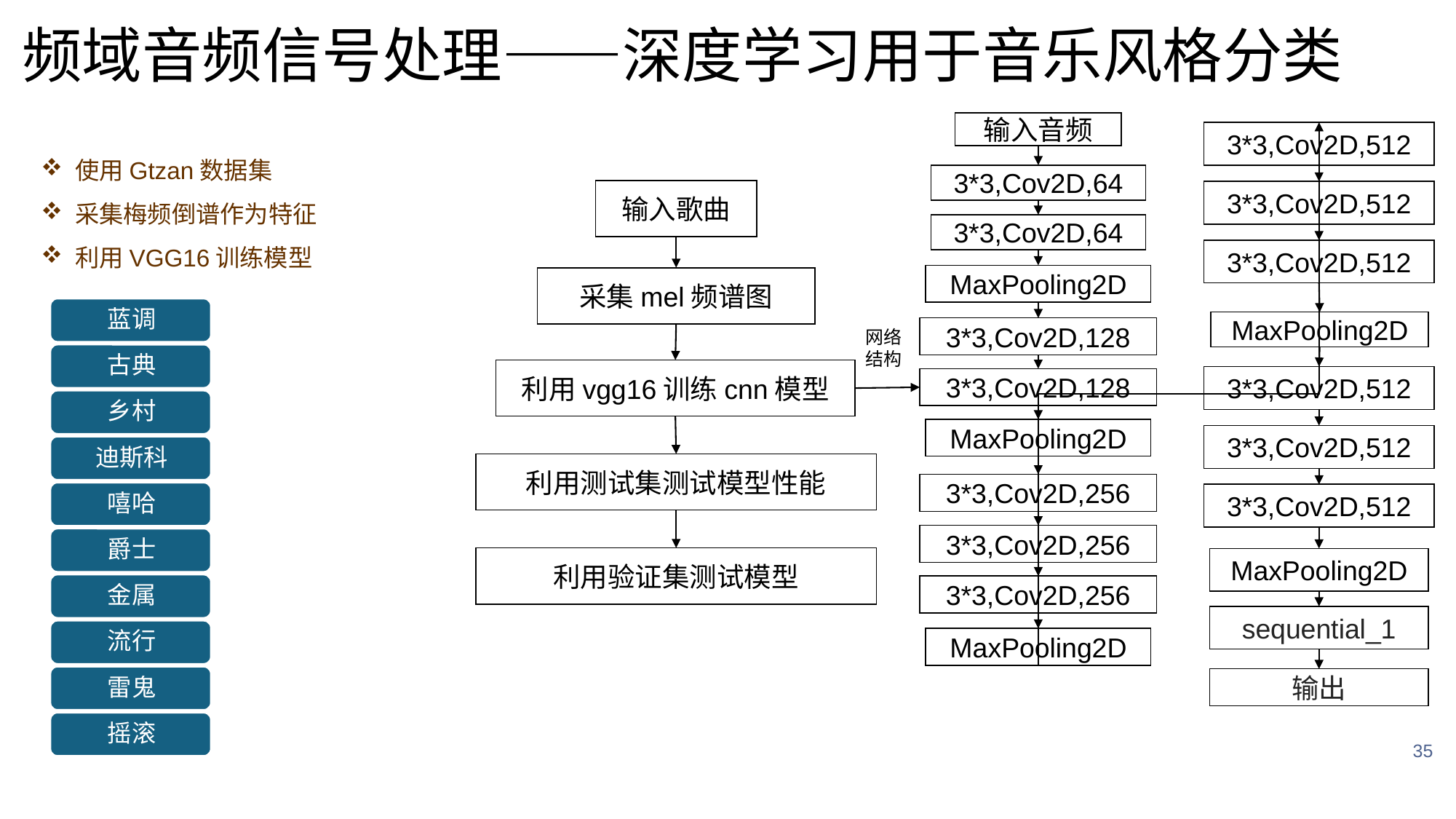

# 频域音频信号处理——深度学习用于音乐风格分类
输入音频
3*3,Cov2D,64
3*3,Cov2D,64
MaxPooling2D
3*3,Cov2D,128
3*3,Cov2D,128
MaxPooling2D
3*3,Cov2D,256
3*3,Cov2D,256
3*3,Cov2D,256
MaxPooling2D
3*3,Cov2D,512
3*3,Cov2D,512
3*3,Cov2D,512
MaxPooling2D
3*3,Cov2D,512
3*3,Cov2D,512
3*3,Cov2D,512
MaxPooling2D
sequential_1
输出
输入歌曲
采集mel频谱图
利用vgg16训练cnn模型
利用测试集测试模型性能
利用验证集测试模型
网络
结构
使用Gtzan数据集
采集梅频倒谱作为特征
利用VGG16训练模型
蓝调
古典
乡村
迪斯科
嘻哈
爵士
金属
流行
雷鬼
摇滚
35